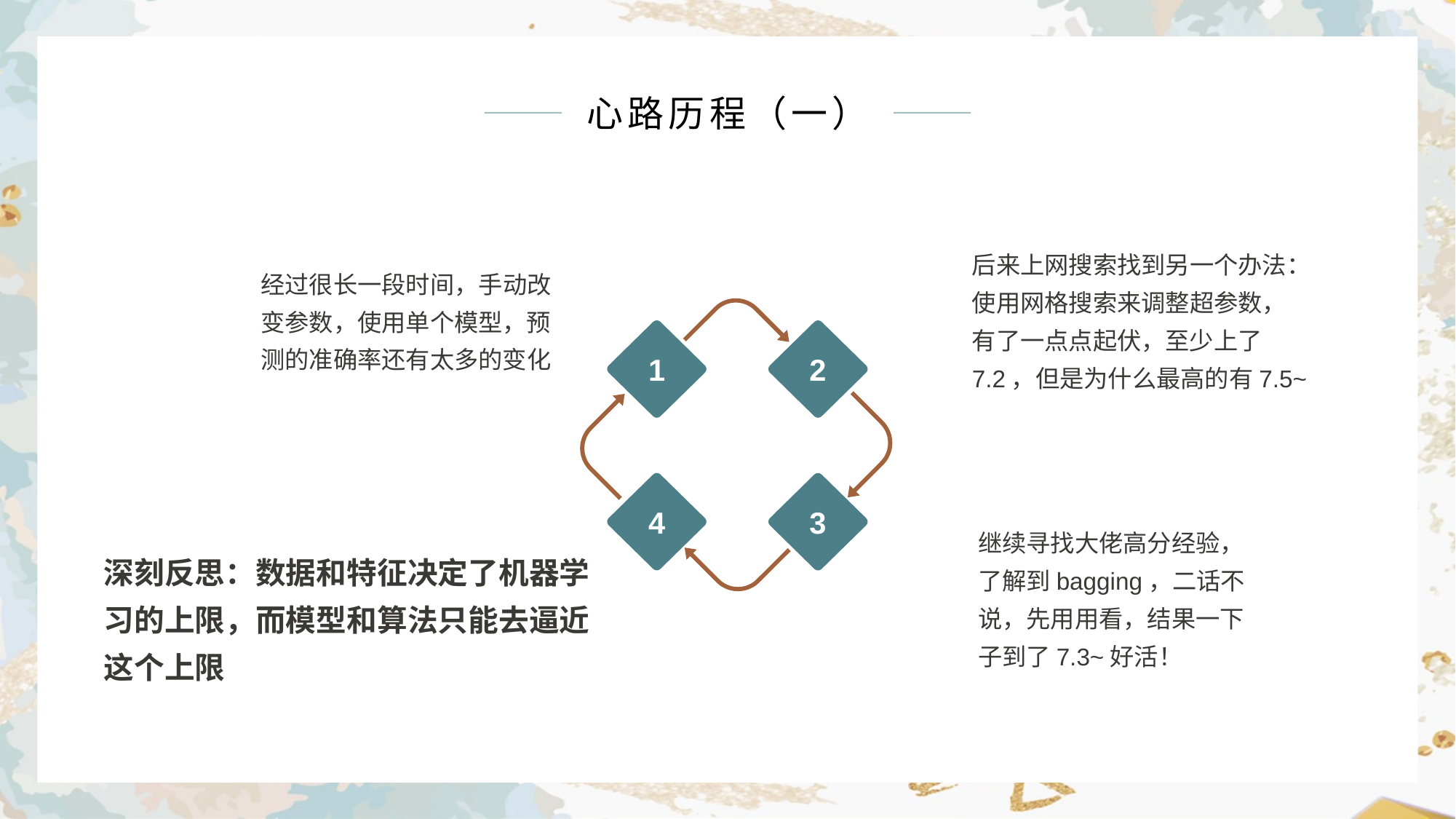

心路历程（一）
后来上网搜索找到另一个办法：使用网格搜索来调整超参数，有了一点点起伏，至少上了7.2，但是为什么最高的有7.5~
经过很长一段时间，手动改变参数，使用单个模型，预测的准确率还有太多的变化

1
2

4
3

继续寻找大佬高分经验，了解到bagging，二话不说，先用用看，结果一下子到了7.3~好活！
深刻反思：数据和特征决定了机器学习的上限，而模型和算法只能去逼近这个上限